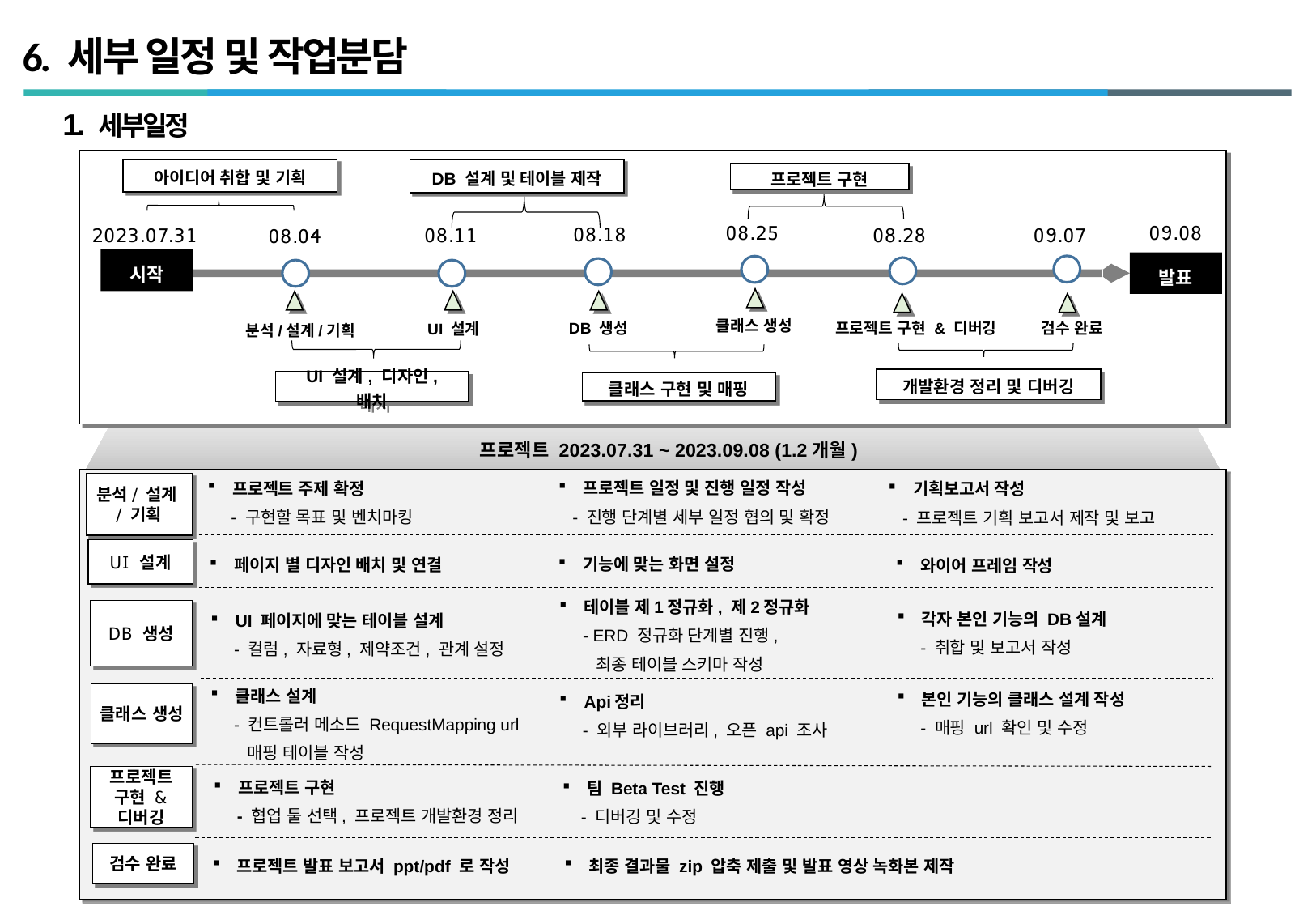

# 6. 세부 일정 및 작업분담
1. 세부일정

아이디어 취합 및 기획
DB 설계 및 테이블 제작
프로젝트 구현
08.25
09.08
08.18
08.28
09.07
08.11
2023.07.31
08.04
시작
발표

클래스 생성
DB 생성
검수 완료
프로젝트 구현 & 디버깅
UI 설계
분석/설계/기획
개발환경 정리 및 디버깅
UI 설계, 디자인, 배치
클래스 구현 및 매핑

프로젝트 2023.07.31 ~ 2023.09.08 (1.2개월)
프로젝트 주제 확정
     - 구현할 목표 및 벤치마킹
프로젝트 일정 및 진행 일정 작성
   - 진행 단계별 세부 일정 협의 및 확정

기획보고서 작성
   - 프로젝트 기획 보고서 제작 및 보고
분석/설계/기획
UI 설계
기능에 맞는 화면 설정
페이지 별 디자인 배치 및 연결
와이어 프레임 작성
테이블 제1정규화, 제2정규화
     - ERD 정규화 단계별 진행,
       최종 테이블 스키마 작성
각자 본인 기능의 DB설계
     - 취합 및 보고서 작성
DB 생성
UI 페이지에 맞는 테이블 설계
     - 컬럼, 자료형, 제약조건, 관계 설정
클래스 설계
     - 컨트롤러 메소드 RequestMapping url
       매핑 테이블 작성
본인 기능의 클래스 설계 작성
     - 매핑 url 확인 및 수정
Api정리
     - 외부 라이브러리, 오픈 api 조사
클래스 생성
프로젝트 구현 & 디버깅
프로젝트 구현
     - 협업 툴 선택, 프로젝트 개발환경 정리
팀 Beta Test 진행
    - 디버깅 및 수정
검수 완료
최종 결과물 zip 압축 제출 및 발표 영상 녹화본 제작
프로젝트 발표 보고서 ppt/pdf 로 작성